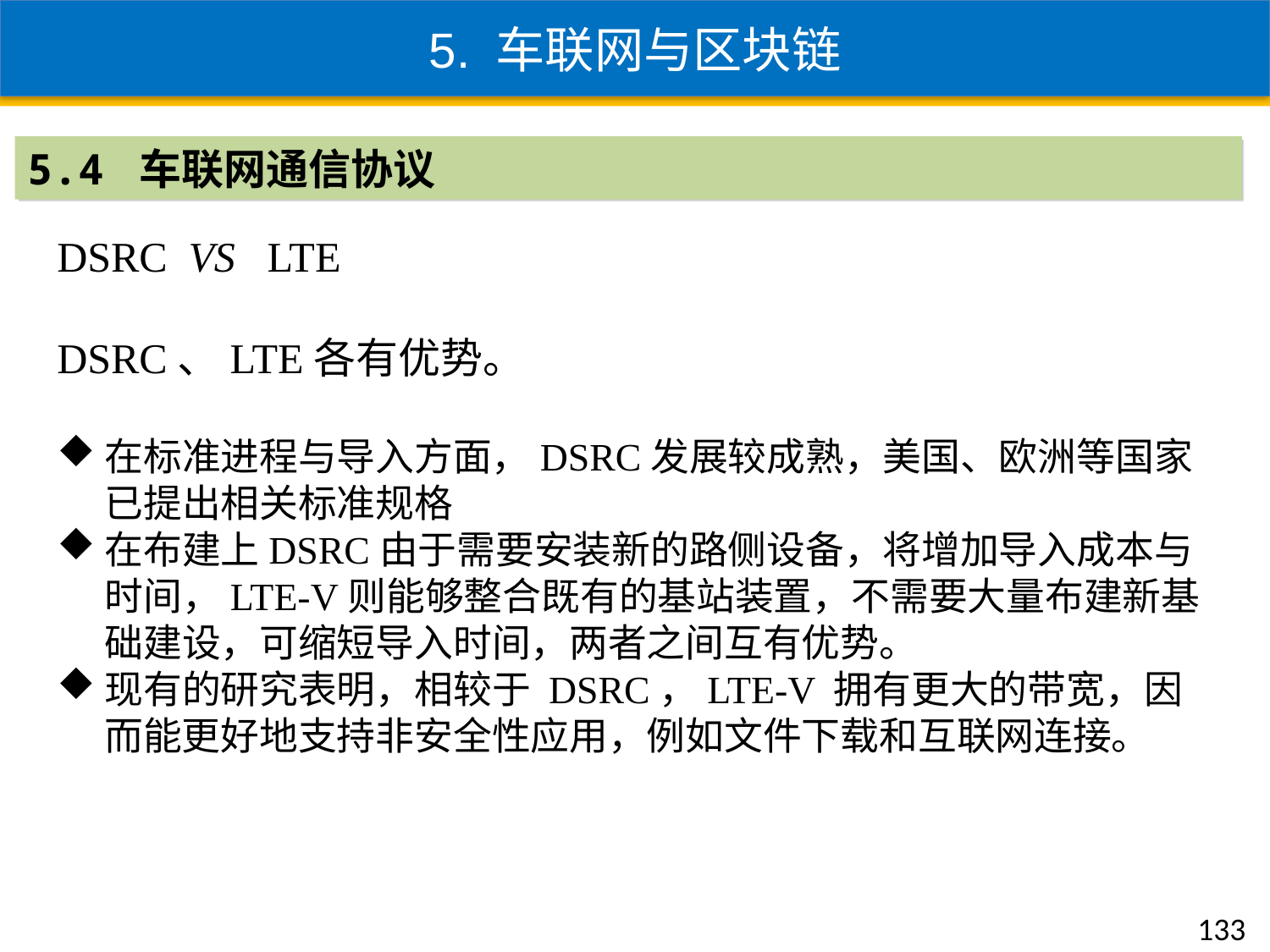

5. 车联网与区块链
5.4 车联网通信协议
DSRC  VS   LTE

DSRC、LTE各有优势。

在标准进程与导入方面，DSRC发展较成熟，美国、欧洲等国家已提出相关标准规格
在布建上DSRC由于需要安装新的路侧设备，将增加导入成本与时间，LTE-V则能够整合既有的基站装置，不需要大量布建新基础建设，可缩短导入时间，两者之间互有优势。
现有的研究表明，相较于 DSRC，LTE-V 拥有更大的带宽，因而能更好地支持非安全性应用，例如文件下载和互联网连接。

133